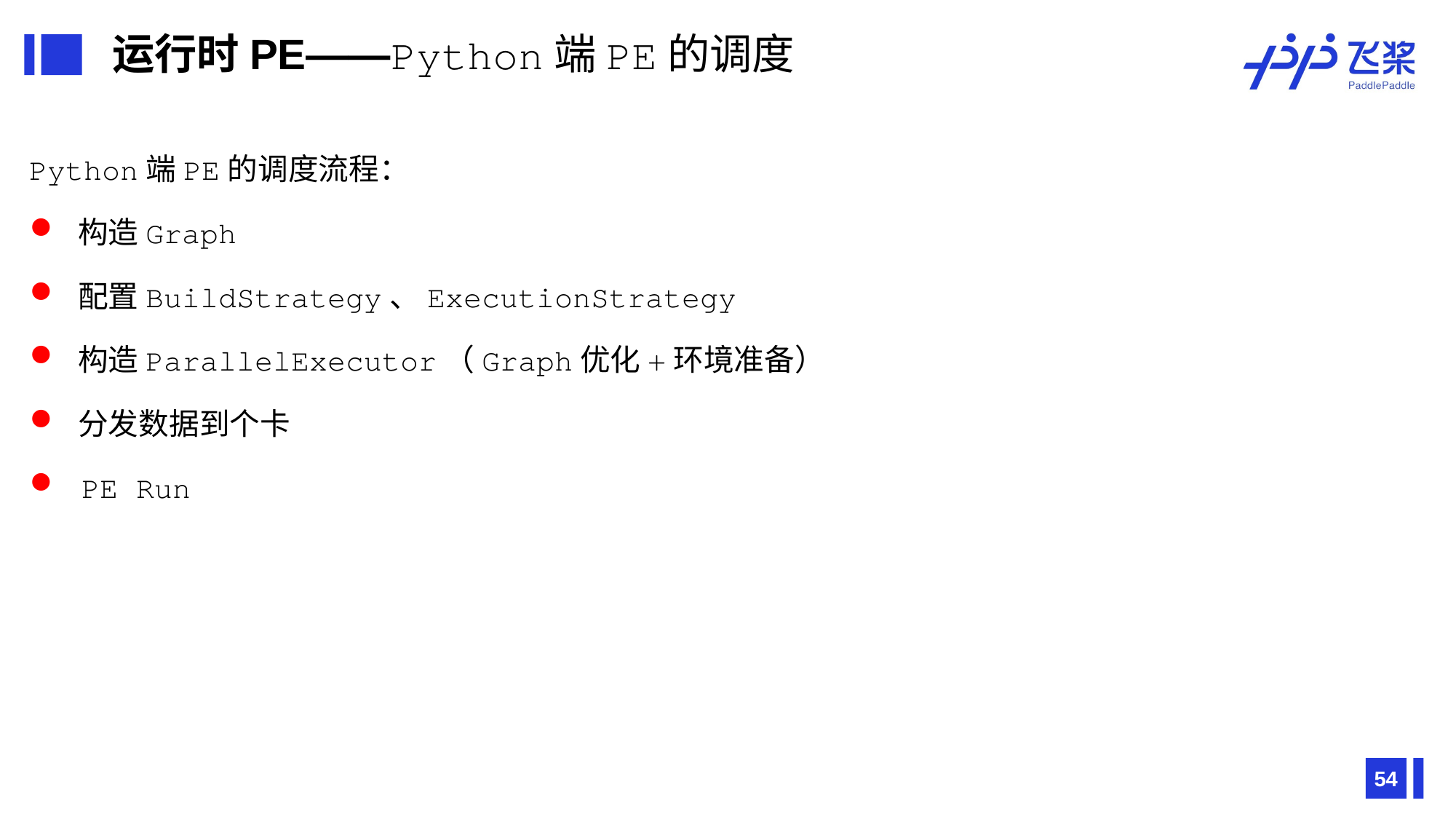

运行时PE——Python端PE的调度
Python端PE的调度流程：
 构造Graph
 配置BuildStrategy、ExecutionStrategy
 构造ParallelExecutor（Graph优化+环境准备）
 分发数据到个卡
 PE Run
54